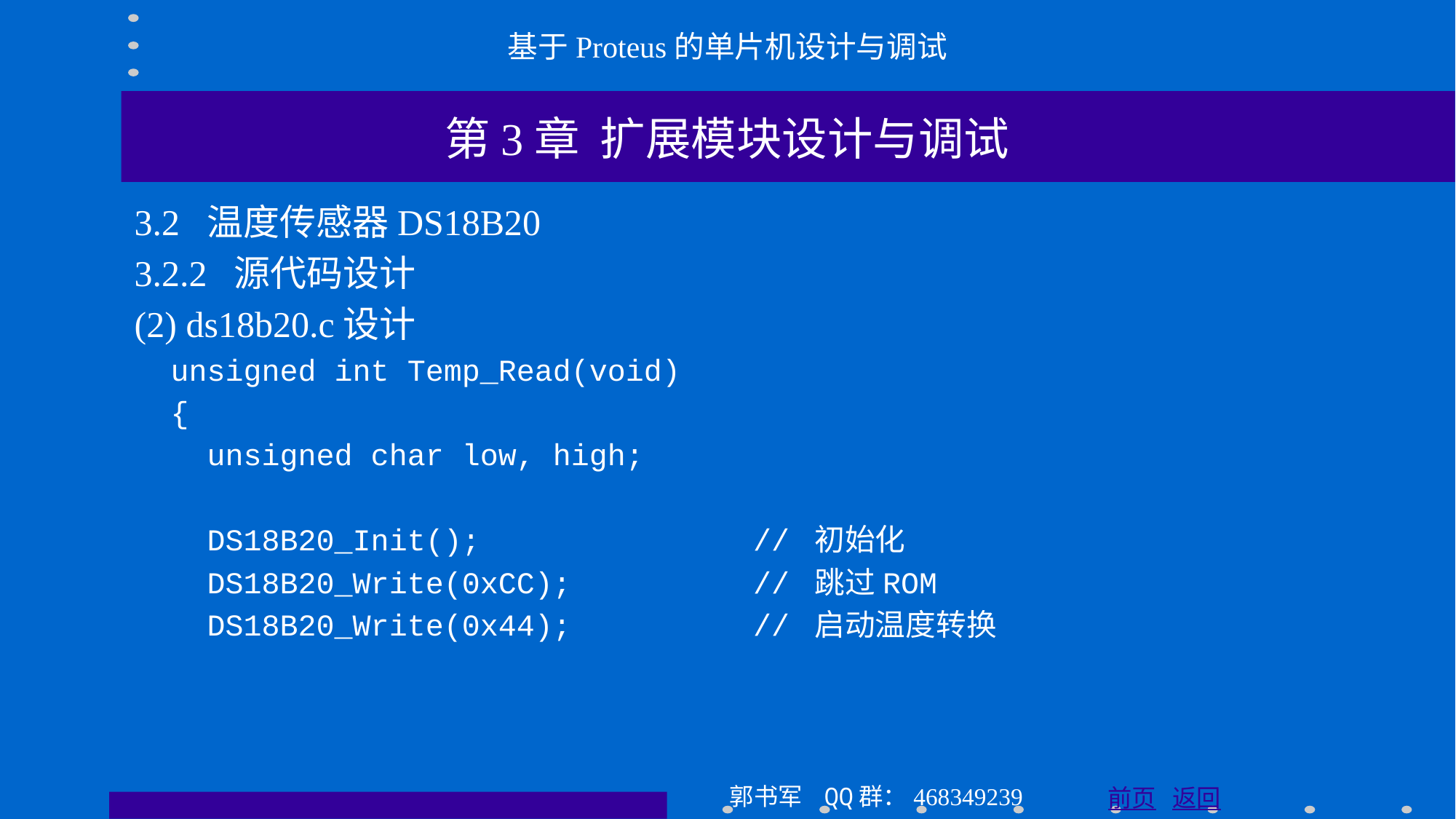

基于Proteus的单片机设计与调试
第3章  扩展模块设计与调试
3.2  温度传感器DS18B20
3.2.2  源代码设计
(2) ds18b20.c设计
  unsigned int Temp_Read(void)
  {
    unsigned char low, high;

    DS18B20_Init();               // 初始化
    DS18B20_Write(0xCC);          // 跳过ROM
    DS18B20_Write(0x44);          // 启动温度转换
郭书军   QQ群：468349239
前页   返回